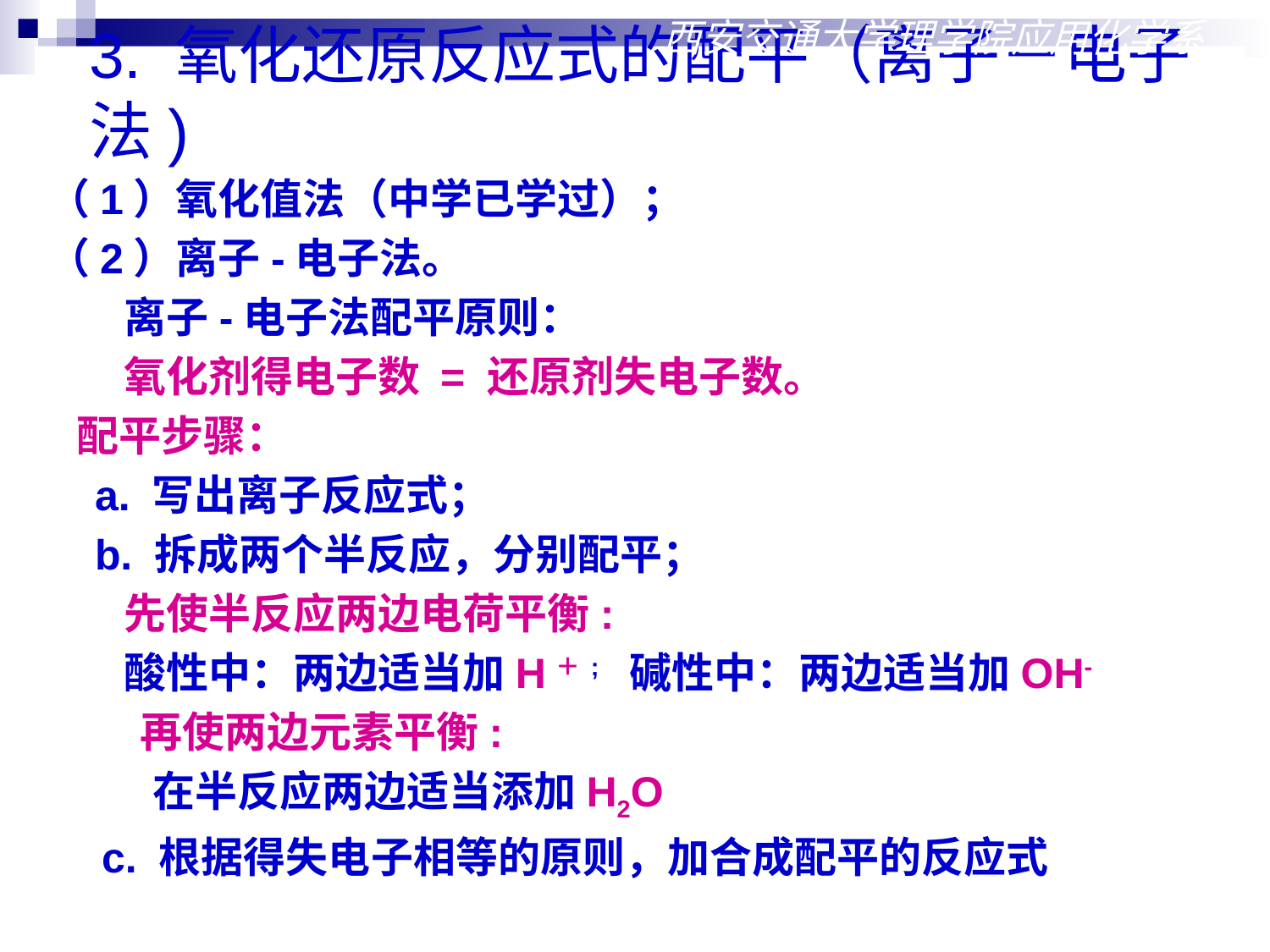

西安交通大学理学院应用化学系
3. 氧化还原反应式的配平（离子－电子法)
（1）氧化值法（中学已学过）；
（2）离子-电子法。
       离子-电子法配平原则：
       氧化剂得电子数 = 还原剂失电子数。
  配平步骤：
    a. 写出离子反应式；
    b. 拆成两个半反应，分别配平；
       先使半反应两边电荷平衡:
       酸性中：两边适当加H＋;   碱性中：两边适当加OH-
               再使两边元素平衡:
          在半反应两边适当添加H2O
        c. 根据得失电子相等的原则，加合成配平的反应式